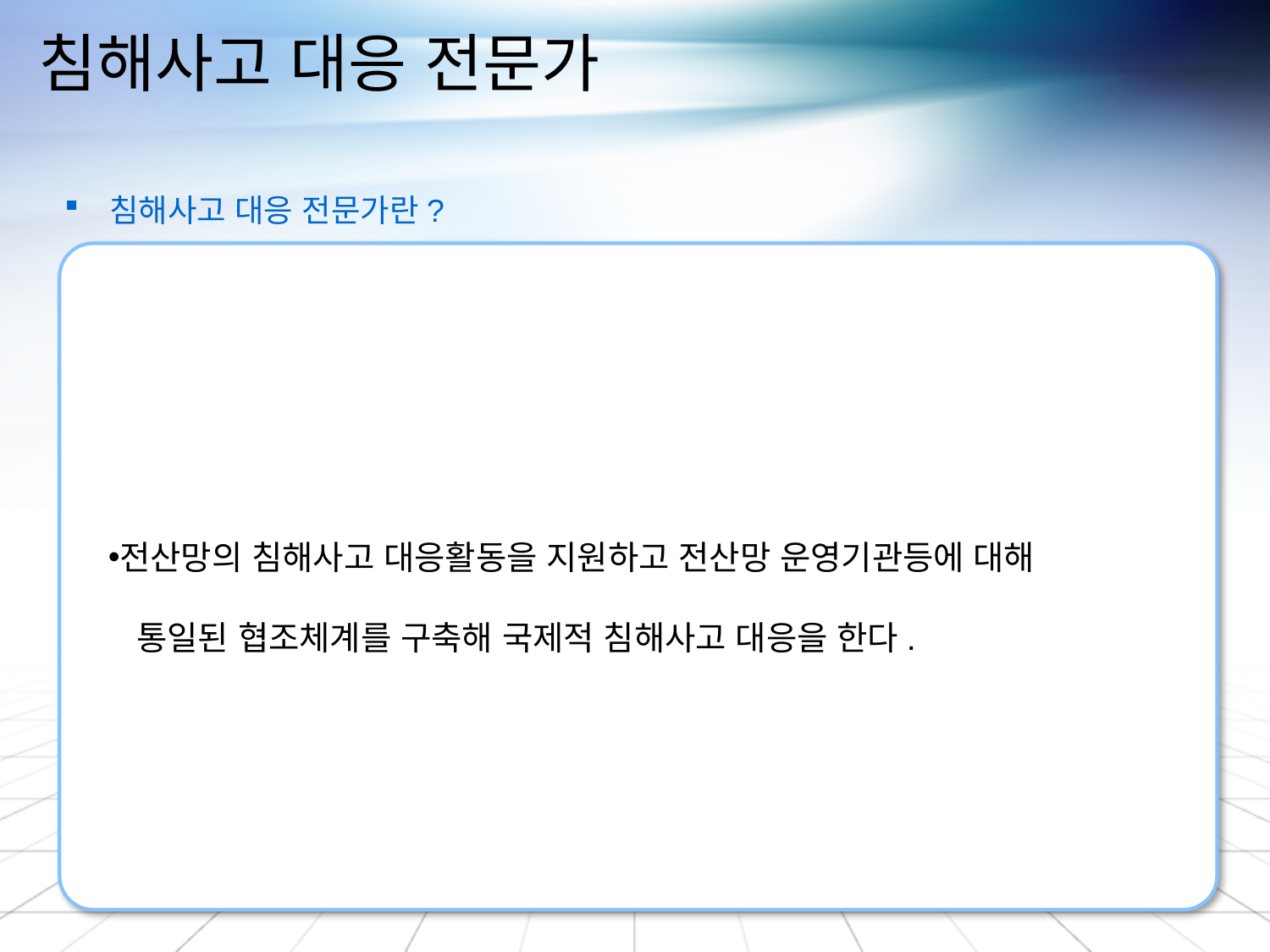

# 침해사고 대응 전문가
 침해사고 대응 전문가란?

전산망의 침해사고 대응활동을 지원하고 전산망 운영기관등에 대해
  통일된 협조체계를 구축해 국제적 침해사고 대응을 한다.